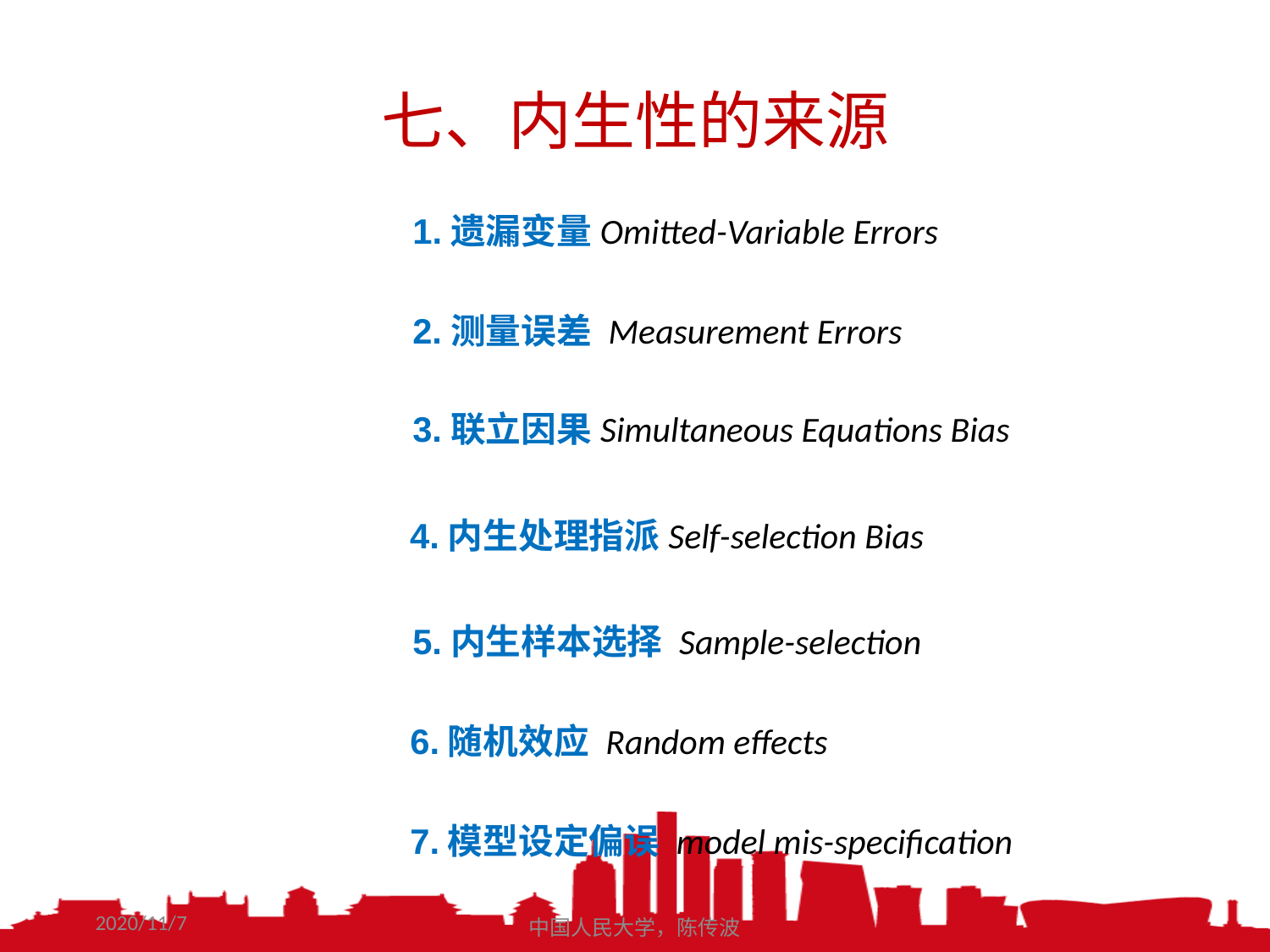

七、内生性的来源
1.遗漏变量Omitted-Variable Errors
2.测量误差 Measurement Errors
3.联立因果Simultaneous Equations Bias
4.内生处理指派Self-selection Bias
5.内生样本选择 Sample-selection
6.随机效应 Random effects
7.模型设定偏误 model mis-specification
2020/11/7
中国人民大学，陈传波